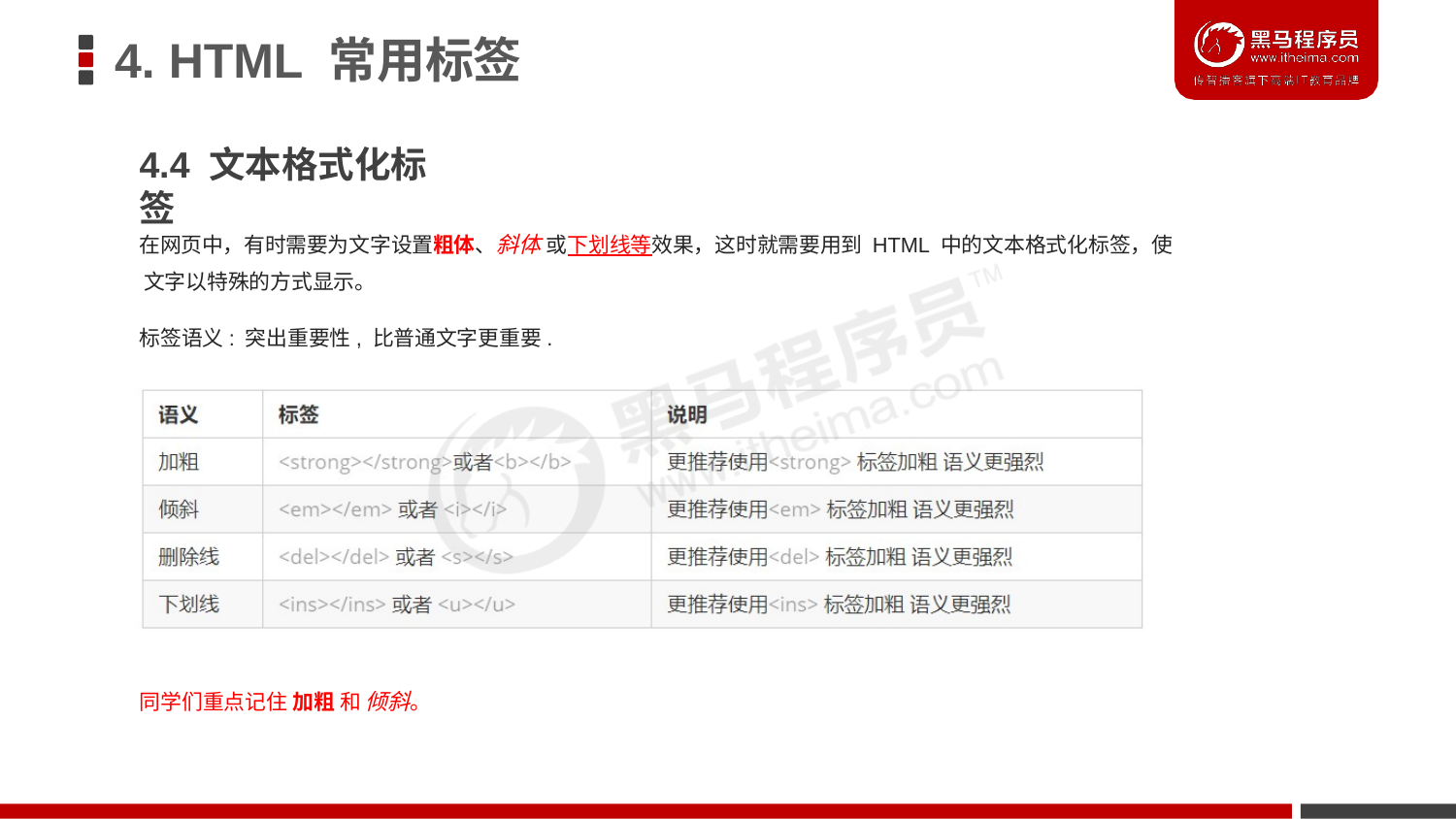

# 4. HTML 常用标签
4.4 文本格式化标签

在网页中，有时需要为文字设置粗体、斜体 或下划线等效果，这时就需要用到 HTML 中的文本格式化标签，使  文字以特殊的方式显示。

标签语义: 突出重要性, 比普通文字更重要.

同学们重点记住 加粗 和 倾斜。